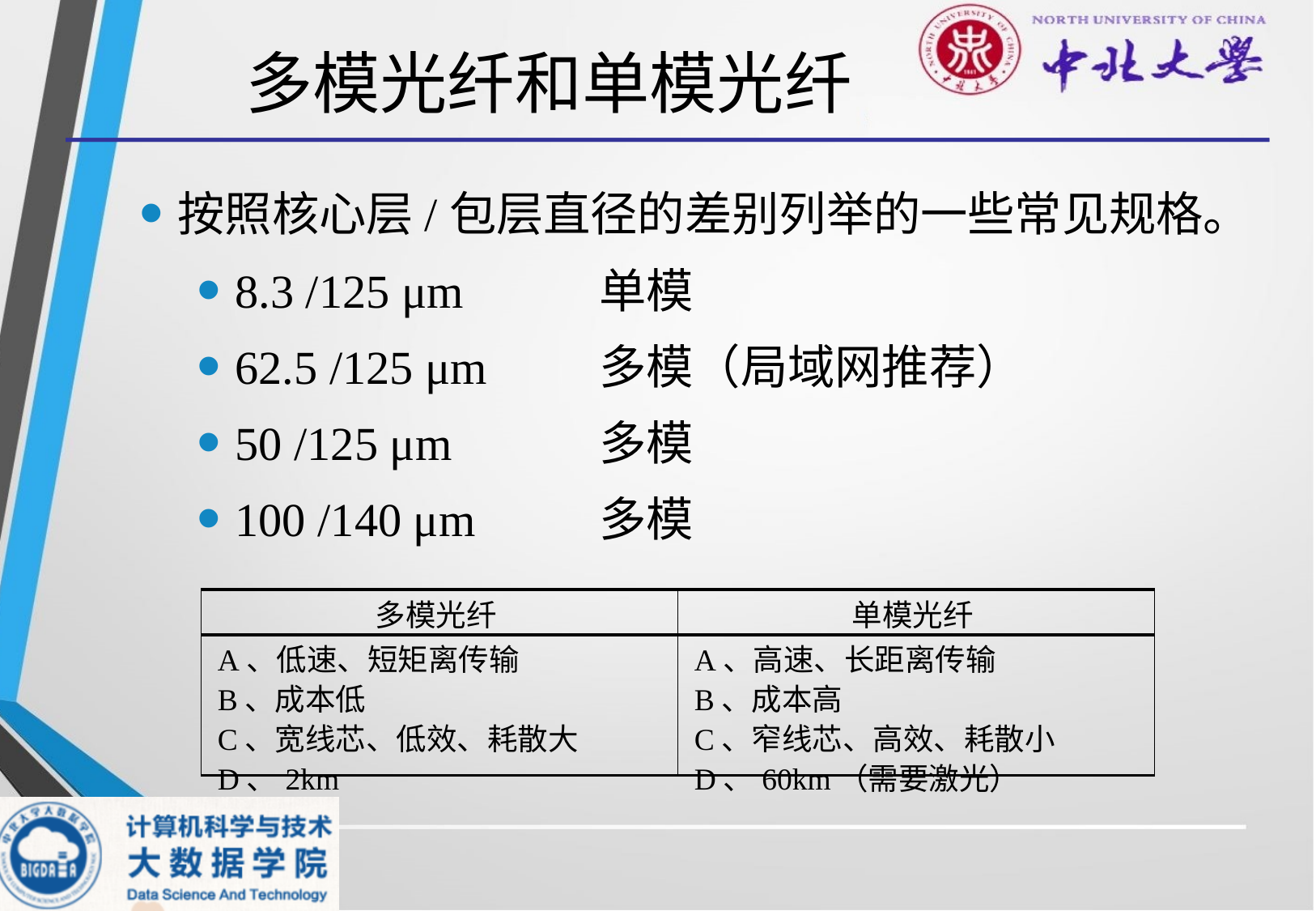

# 多模光纤和单模光纤
按照核心层/包层直径的差别列举的一些常见规格。
8.3 /125 μm		单模
62.5 /125 μm    	多模（局域网推荐）
50 /125 μm	  	多模
100 /140 μm    	多模
| 多模光纤 | 单模光纤 |
| --- | --- |
| A、低速、短矩离传输 B、成本低 C、宽线芯、低效、耗散大 D、2km | A、高速、长距离传输 B、成本高 C、窄线芯、高效、耗散小 D、60km（需要激光） |
27